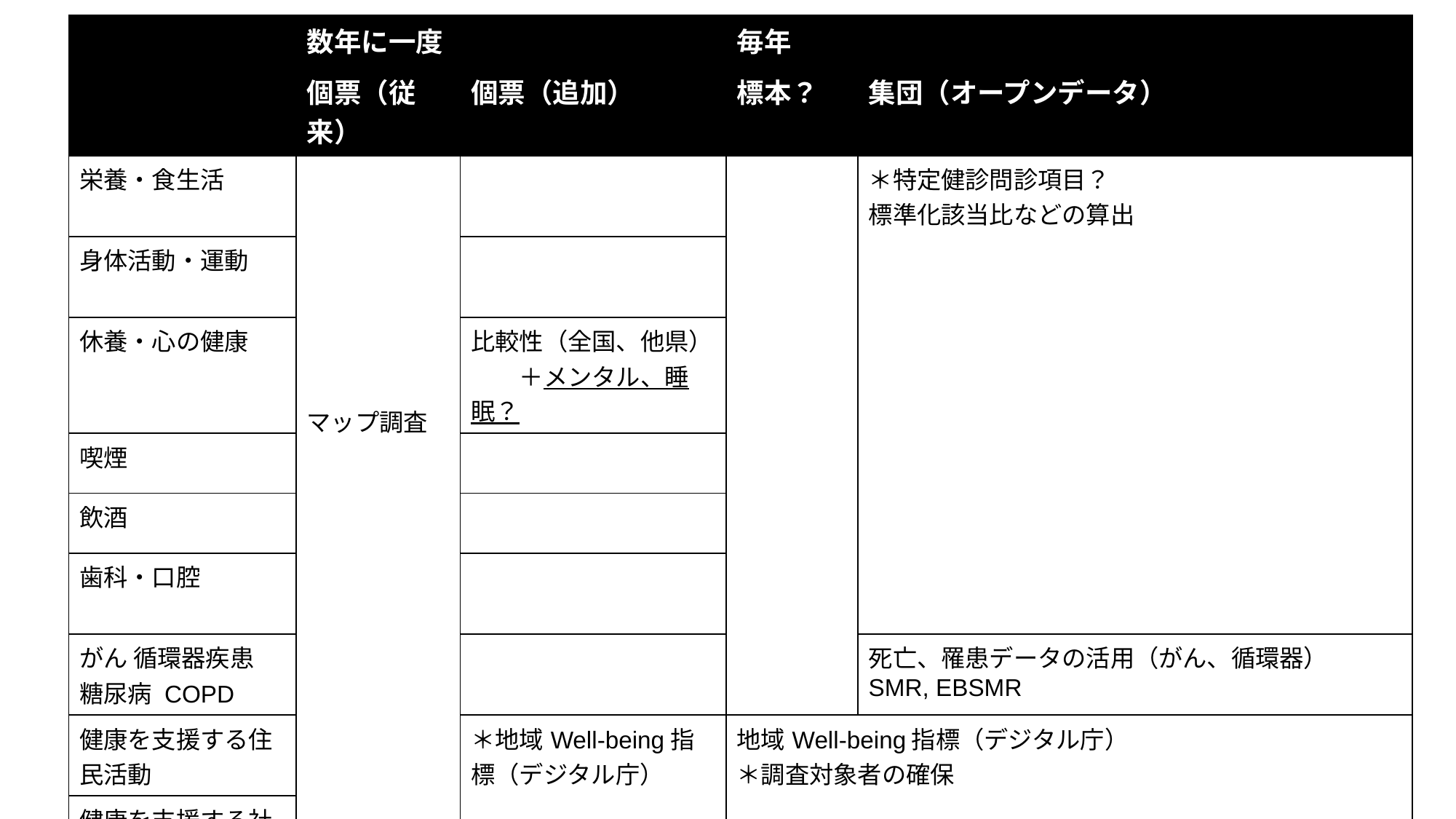

|  | 数年に一度 |  | 毎年 |  |
| --- | --- | --- | --- | --- |
|  | 個票（従来） | 個票（追加） | 標本？ | 集団（オープンデータ） |
| 栄養・食生活 | マップ調査 |  |  | ＊特定健診問診項目？ 標準化該当比などの算出 |
| 身体活動・運動 |  |  |  |  |
| 休養・心の健康 |  | 比較性（全国、他県） 　　＋メンタル、睡眠？ |  |  |
| 喫煙 |  |  |  |  |
| 飲酒 |  |  |  |  |
| 歯科・口腔 |  |  |  |  |
| がん 循環器疾患 糖尿病 COPD |  |  |  | 死亡、罹患データの活用（がん、循環器） SMR, EBSMR |
| 健康を支援する住民活動 |  | ＊地域Well-being指標（デジタル庁） | 地域Well-being指標（デジタル庁） ＊調査対象者の確保 |  |
| 健康を支援する社会環境整備 |  |  |  |  |
| 健診データ・介護認定、受診率 |  |  | 国保・協会けんぽ等のデータ 標準化該当比などの算出 |  |